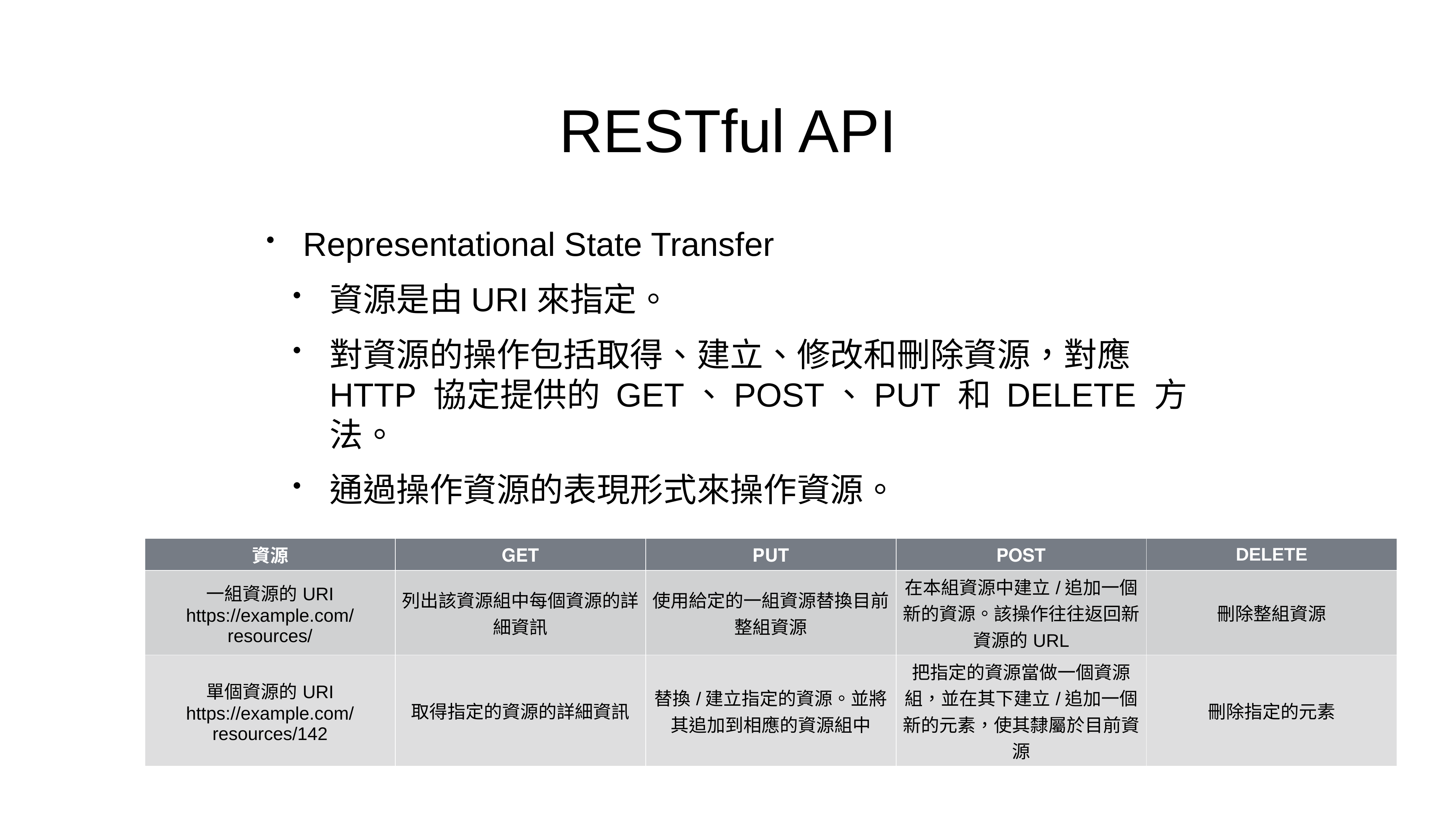

# RESTful API
Representational State Transfer
資源是由URI來指定。
對資源的操作包括取得、建立、修改和刪除資源，對應HTTP 協定提供的 GET、POST、PUT 和 DELETE 方法。
通過操作資源的表現形式來操作資源。
| 資源 | GET | PUT | POST | DELETE |
| --- | --- | --- | --- | --- |
| 一組資源的URI https://example.com/resources/ | 列出該資源組中每個資源的詳細資訊 | 使用給定的一組資源替換目前整組資源 | 在本組資源中建立/追加一個新的資源。該操作往往返回新資源的URL | 刪除整組資源 |
| 單個資源的URI https://example.com/resources/142 | 取得指定的資源的詳細資訊 | 替換/建立指定的資源。並將其追加到相應的資源組中 | 把指定的資源當做一個資源組，並在其下建立/追加一個新的元素，使其隸屬於目前資源 | 刪除指定的元素 |